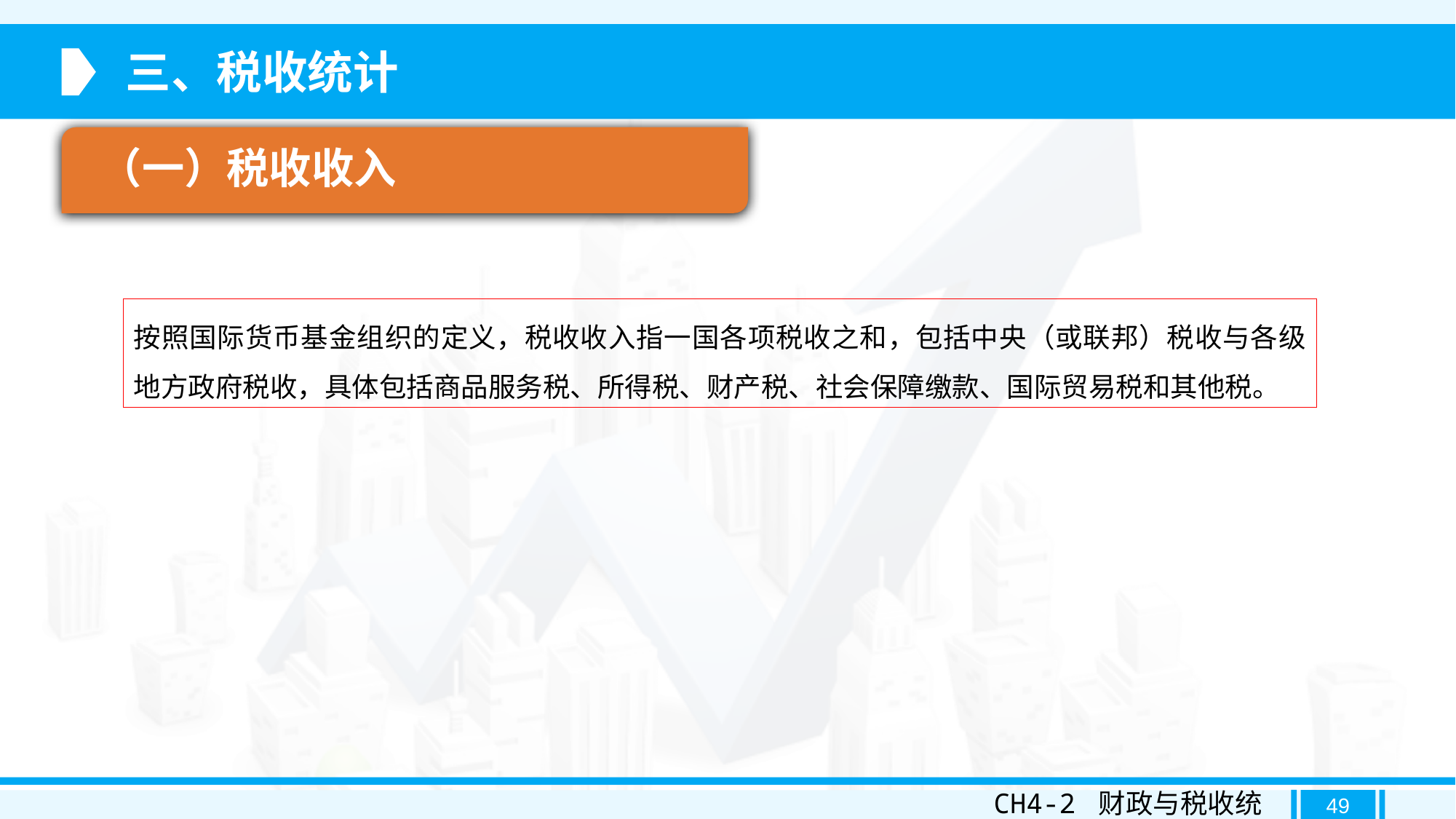

三、税收统计

（一）税收收入
按照国际货币基金组织的定义，税收收入指一国各项税收之和，包括中央（或联邦）税收与各级地方政府税收，具体包括商品服务税、所得税、财产税、社会保障缴款、国际贸易税和其他税。
CH4-2 财政与税收统计
49